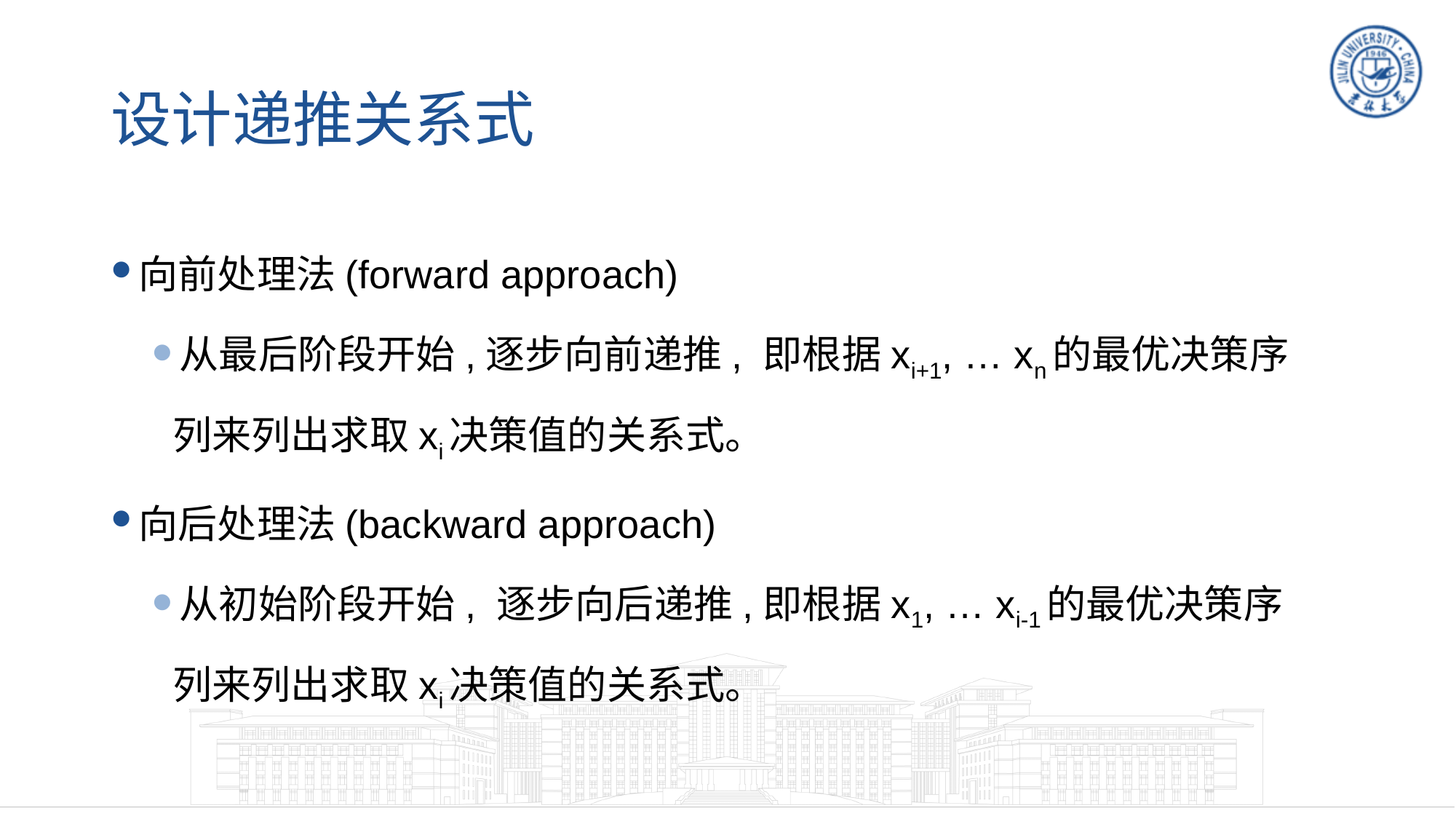

# 设计递推关系式
向前处理法(forward approach)
从最后阶段开始,逐步向前递推, 即根据xi+1, … xn的最优决策序列来列出求取xi决策值的关系式。
向后处理法(backward approach)
从初始阶段开始, 逐步向后递推,即根据x1, … xi-1的最优决策序列来列出求取xi决策值的关系式。
9